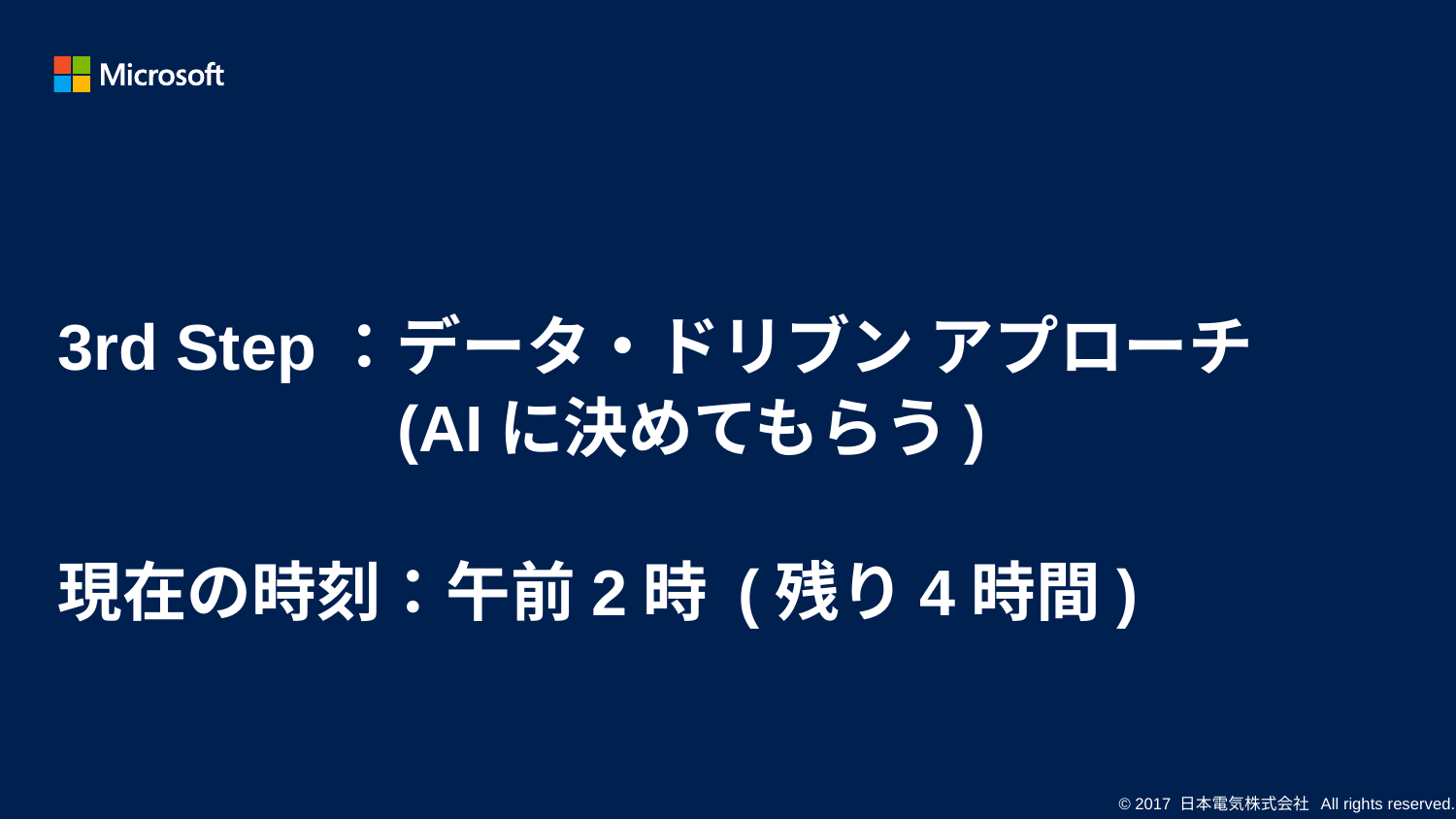

3rd Step：データ・ドリブン アプローチ
　　　　　(AIに決めてもらう)

現在の時刻：午前2時 (残り4時間)